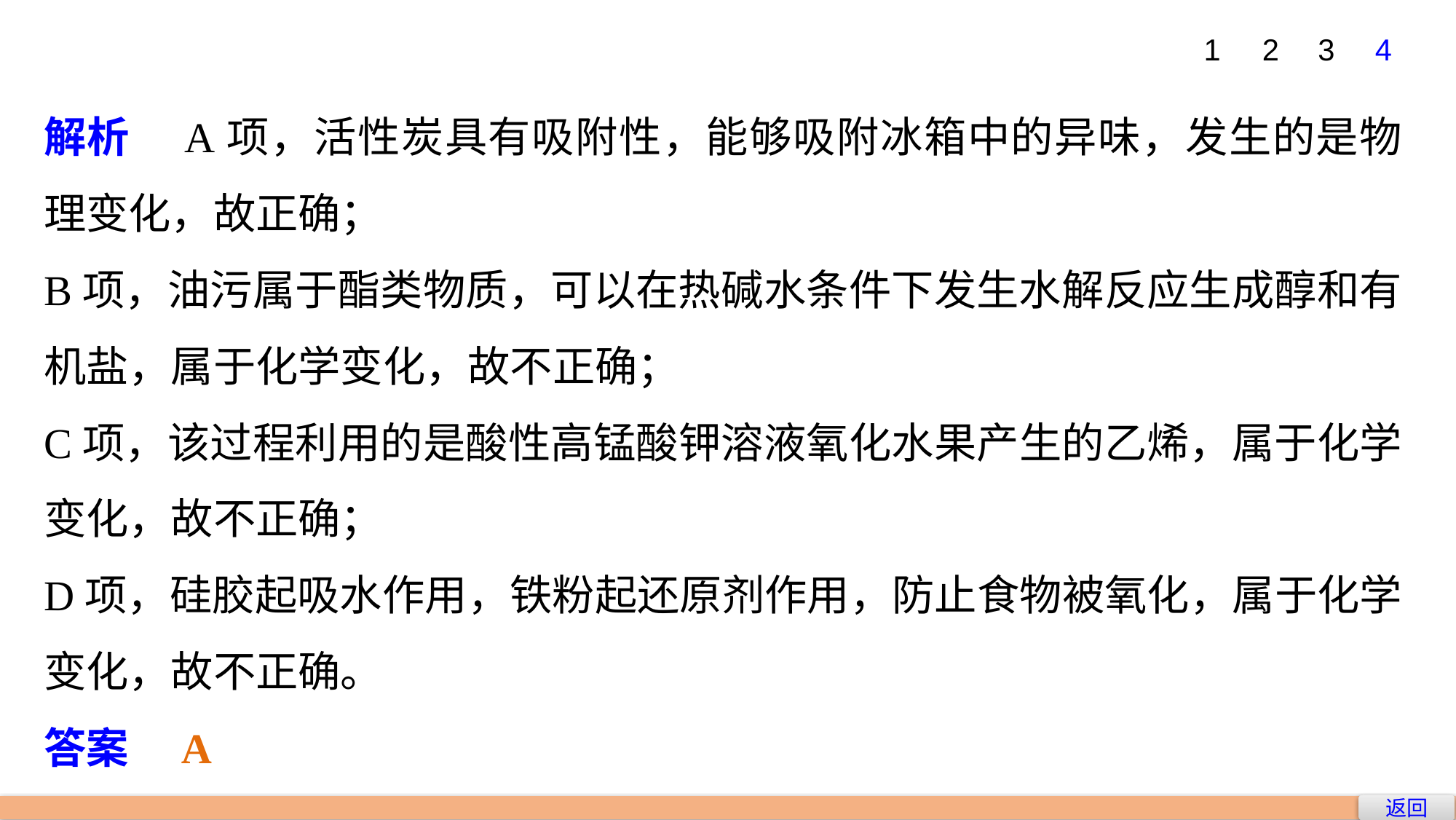

1
2
3
4
解析　A项，活性炭具有吸附性，能够吸附冰箱中的异味，发生的是物理变化，故正确；
B项，油污属于酯类物质，可以在热碱水条件下发生水解反应生成醇和有机盐，属于化学变化，故不正确；
C项，该过程利用的是酸性高锰酸钾溶液氧化水果产生的乙烯，属于化学变化，故不正确；
D项，硅胶起吸水作用，铁粉起还原剂作用，防止食物被氧化，属于化学变化，故不正确。
答案　A
返回